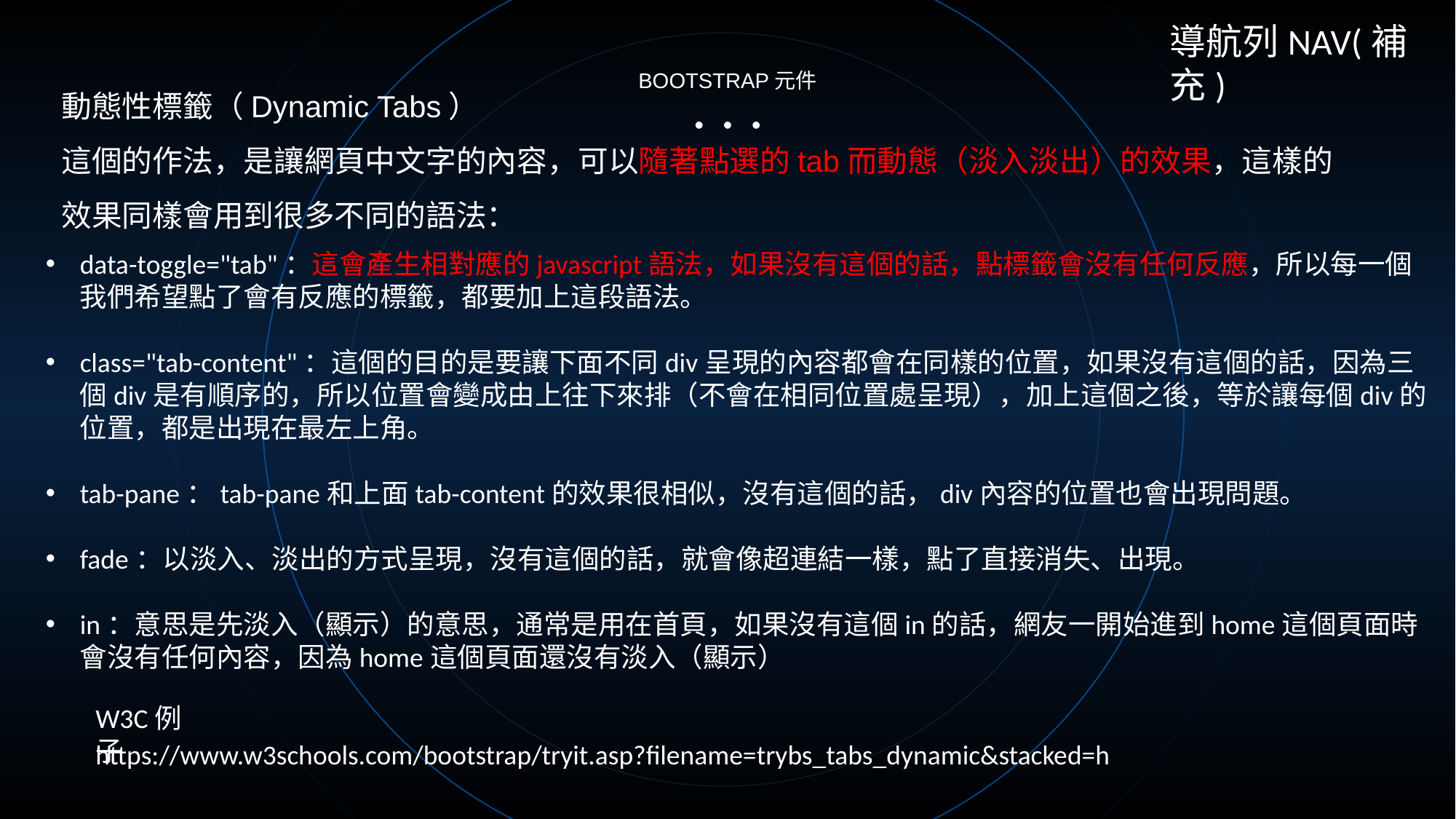

導航列NAV(補充)

BOOTSTRAP元件
動態性標籤（Dynamic Tabs）
這個的作法，是讓網頁中文字的內容，可以隨著點選的tab而動態（淡入淡出）的效果，這樣的效果同樣會用到很多不同的語法：

data-toggle="tab"：這會產生相對應的javascript語法，如果沒有這個的話，點標籤會沒有任何反應，所以每一個我們希望點了會有反應的標籤，都要加上這段語法。

class="tab-content"：這個的目的是要讓下面不同div呈現的內容都會在同樣的位置，如果沒有這個的話，因為三個div是有順序的，所以位置會變成由上往下來排（不會在相同位置處呈現），加上這個之後，等於讓每個div的位置，都是出現在最左上角。

tab-pane：tab-pane和上面tab-content的效果很相似，沒有這個的話，div內容的位置也會出現問題。

fade：以淡入、淡出的方式呈現，沒有這個的話，就會像超連結一樣，點了直接消失、出現。

in：意思是先淡入（顯示）的意思，通常是用在首頁，如果沒有這個in的話，網友一開始進到home這個頁面時會沒有任何內容，因為home這個頁面還沒有淡入（顯示）
W3C例子
https://www.w3schools.com/bootstrap/tryit.asp?filename=trybs_tabs_dynamic&stacked=h